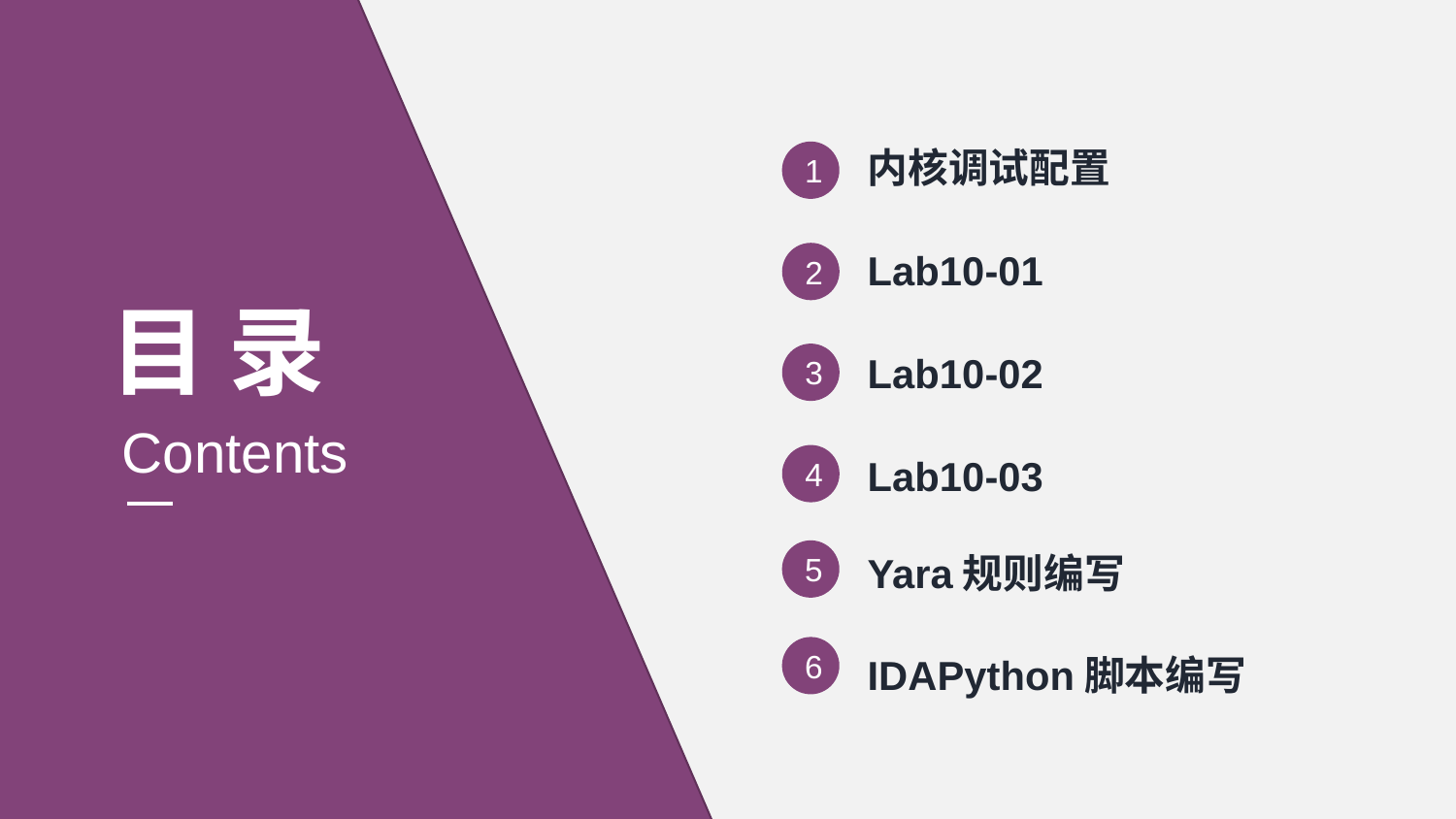

内核调试配置
1
Lab10-01
2
Lab10-02
3
Lab10-03
4
5
Yara规则编写

目 录
Contents
6
IDAPython脚本编写